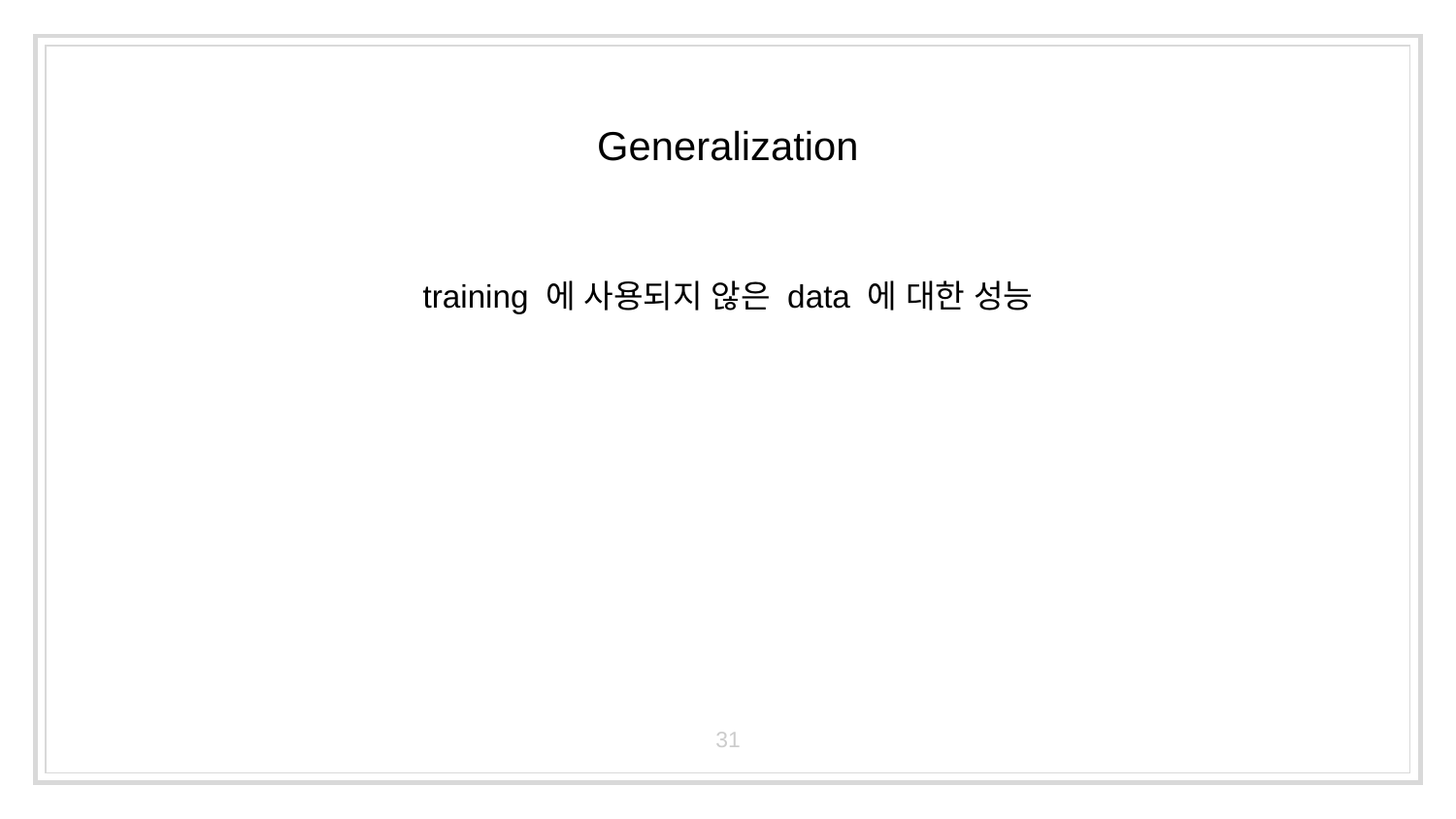

# Generalization
training 에 사용되지 않은 data 에 대한 성능
31